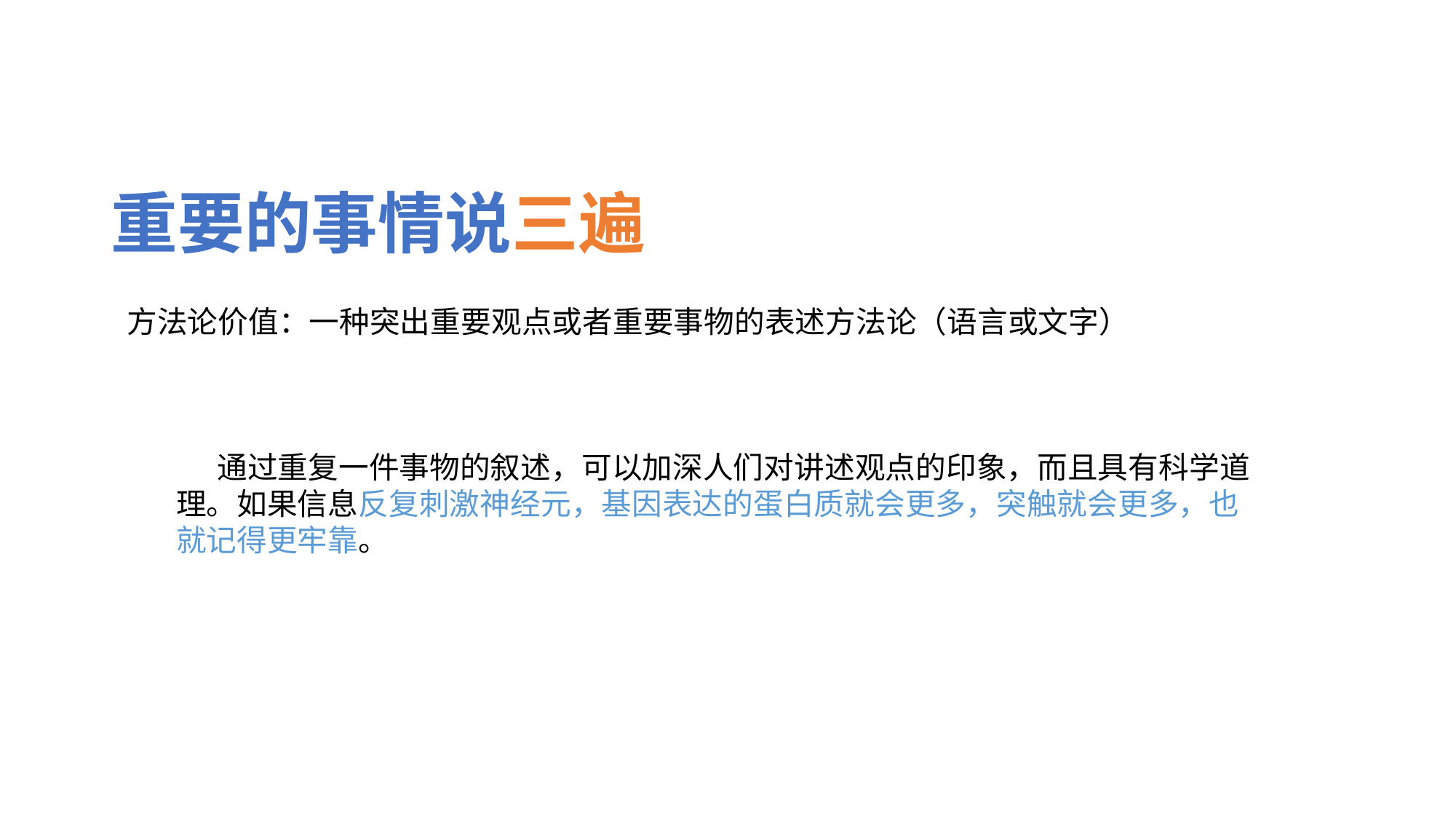

重要的事情说三遍
方法论价值：一种突出重要观点或者重要事物的表述方法论（语言或文字）
     通过重复一件事物的叙述，可以加深人们对讲述观点的印象，而且具有科学道理。如果信息反复刺激神经元，基因表达的蛋白质就会更多，突触就会更多，也就记得更牢靠。